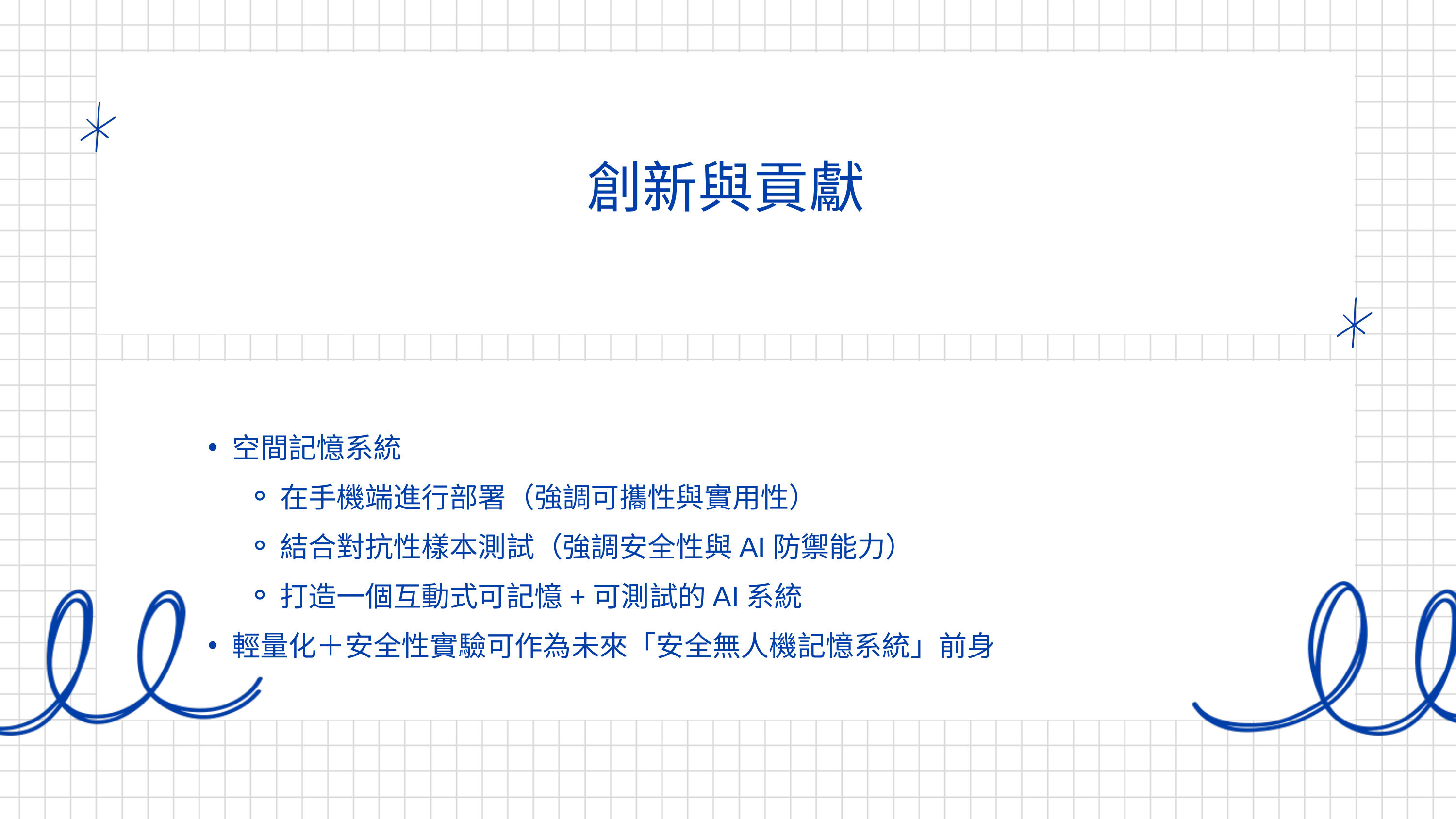

創新與貢獻

空間記憶系統
在手機端進行部署（強調可攜性與實用性）
結合對抗性樣本測試（強調安全性與AI防禦能力）
打造一個互動式可記憶+可測試的AI系統
輕量化＋安全性實驗可作為未來「安全無人機記憶系統」前身